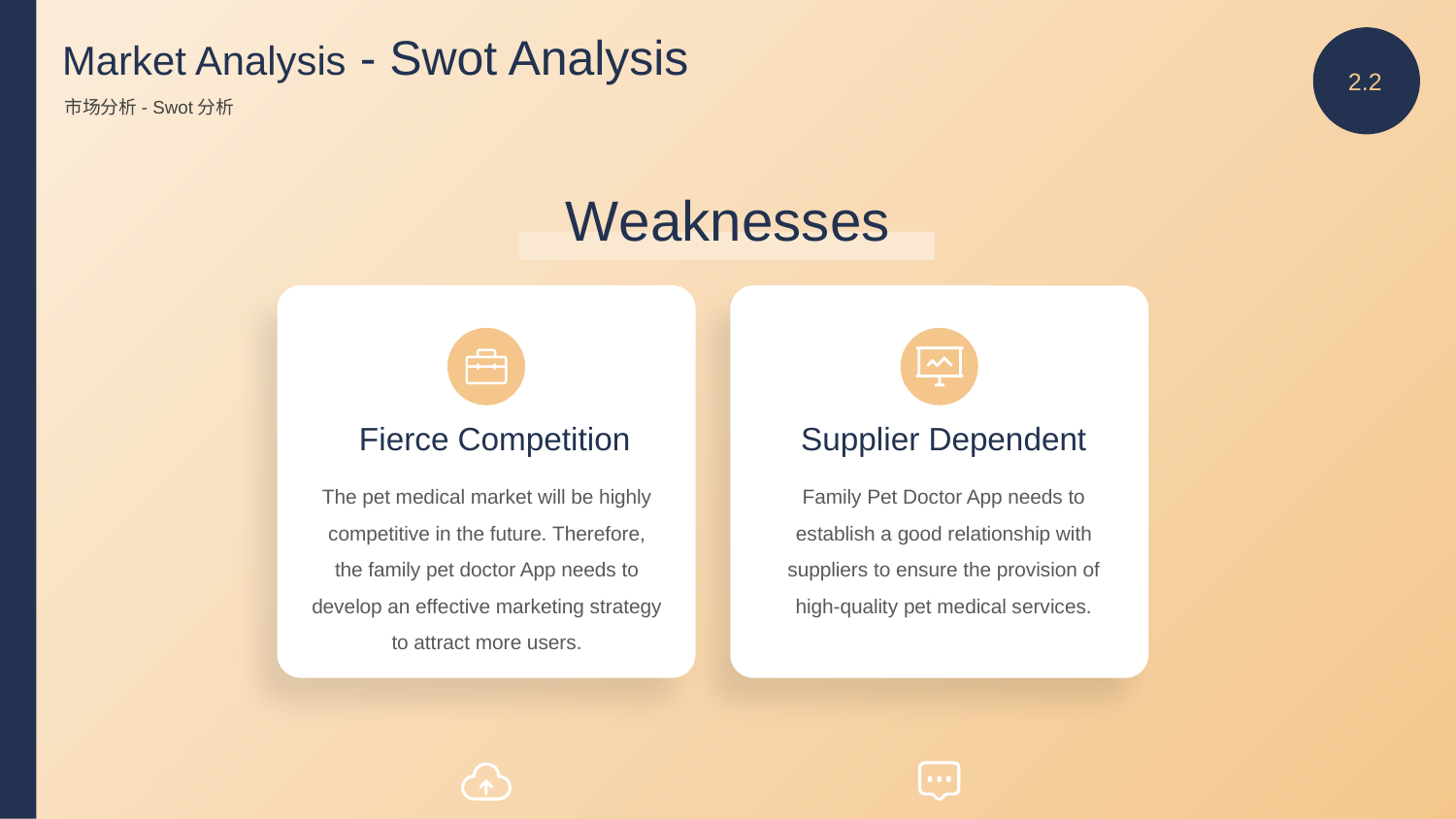

Market Analysis - Swot Analysis

2.2
市场分析- Swot分析
Weaknesses

Fierce Competition
Supplier Dependent
The pet medical market will be highly competitive in the future. Therefore, the family pet doctor App needs to develop an effective marketing strategy to attract more users.
Family Pet Doctor App needs to establish a good relationship with suppliers to ensure the provision of high-quality pet medical services.